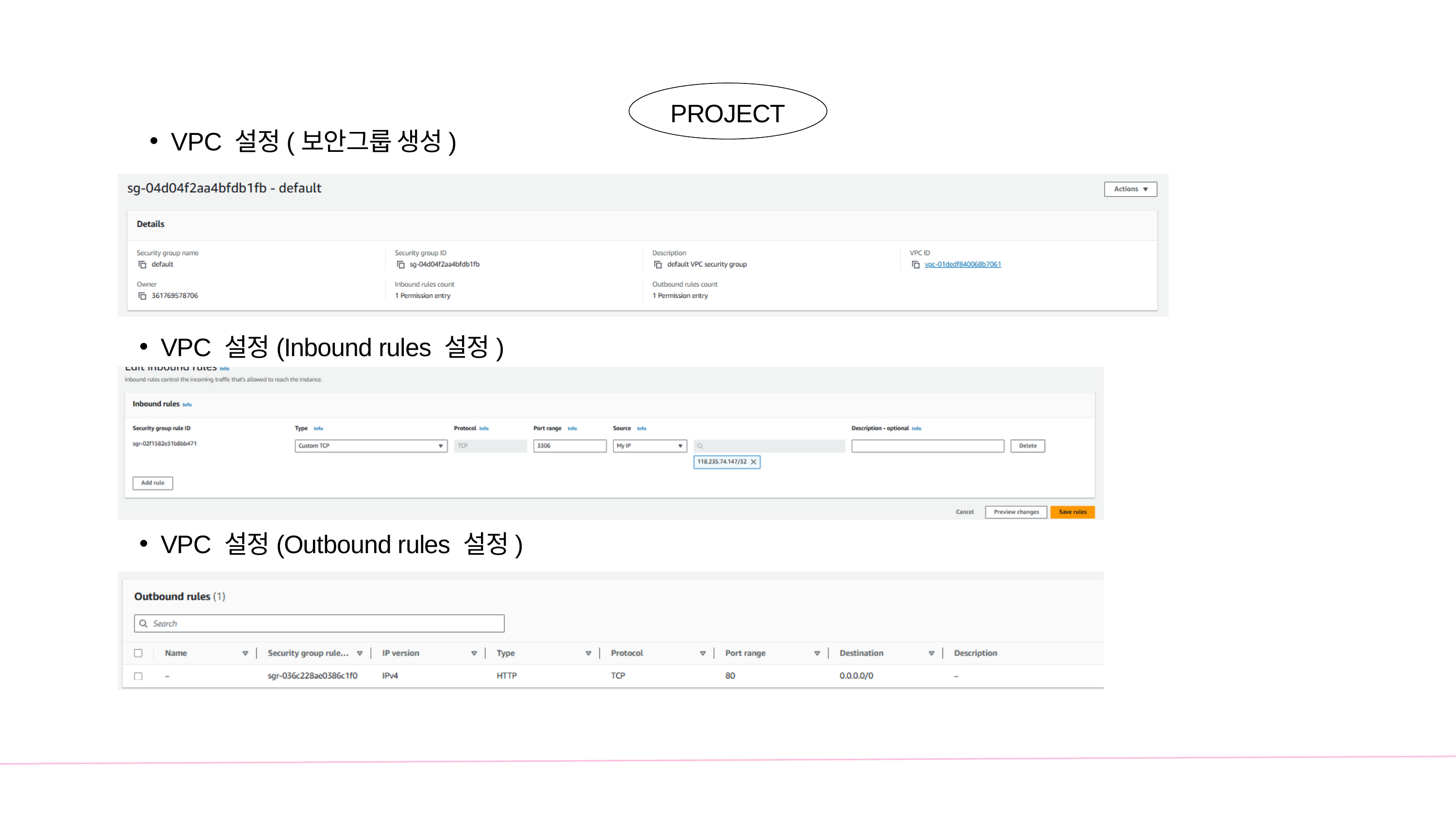

PROJECT
VPC 설정(보안그룹 생성)

VPC 설정(Inbound rules 설정)

VPC 설정(Outbound rules 설정)